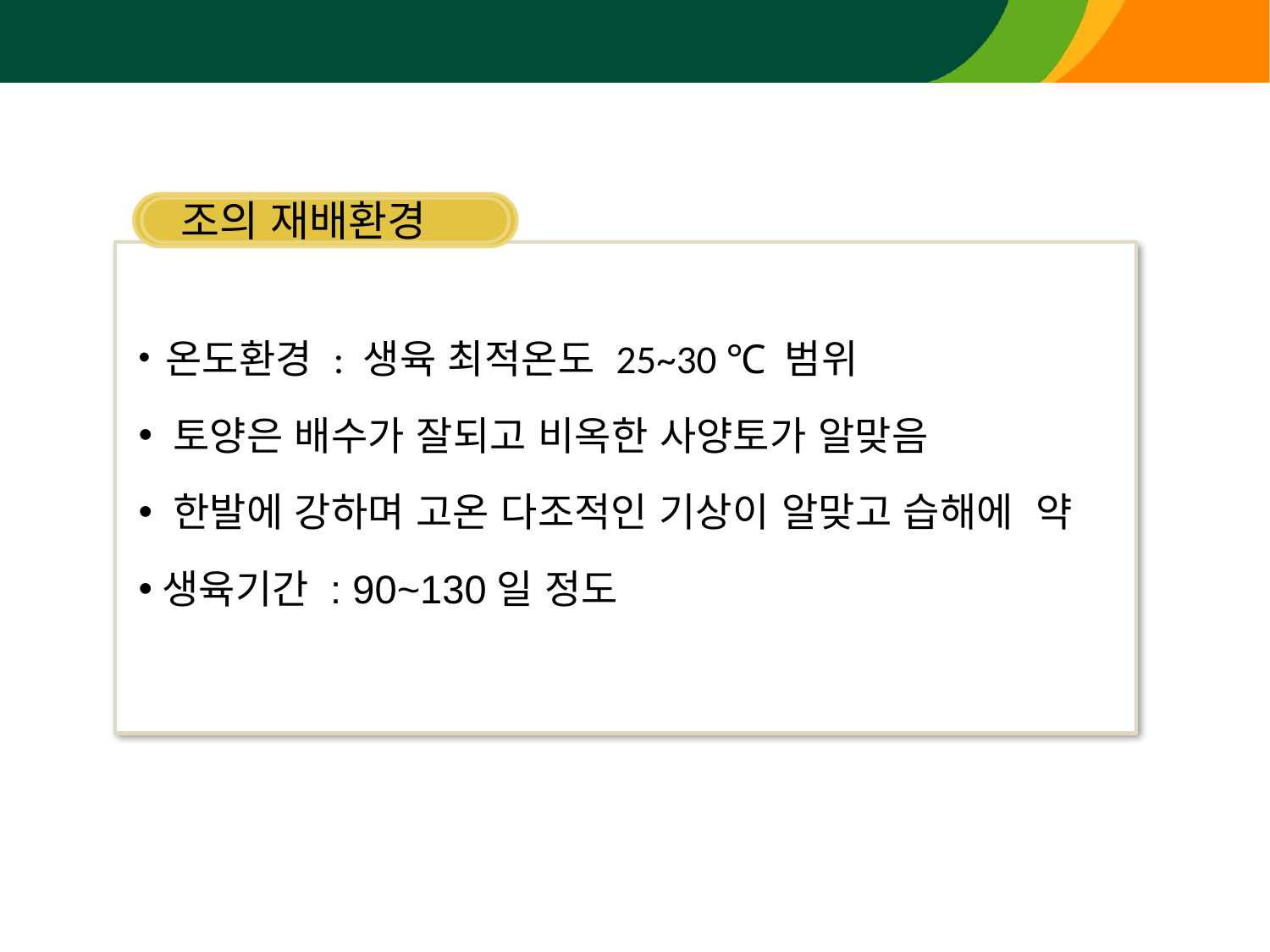

조 핵심재배 기술

조의 재배환경

 온도환경 : 생육 최적온도 25~30 ℃ 범위
 토양은 배수가 잘되고 비옥한 사양토가 알맞음
 한발에 강하며 고온 다조적인 기상이 알맞고 습해에  약
생육기간 : 90~130일 정도